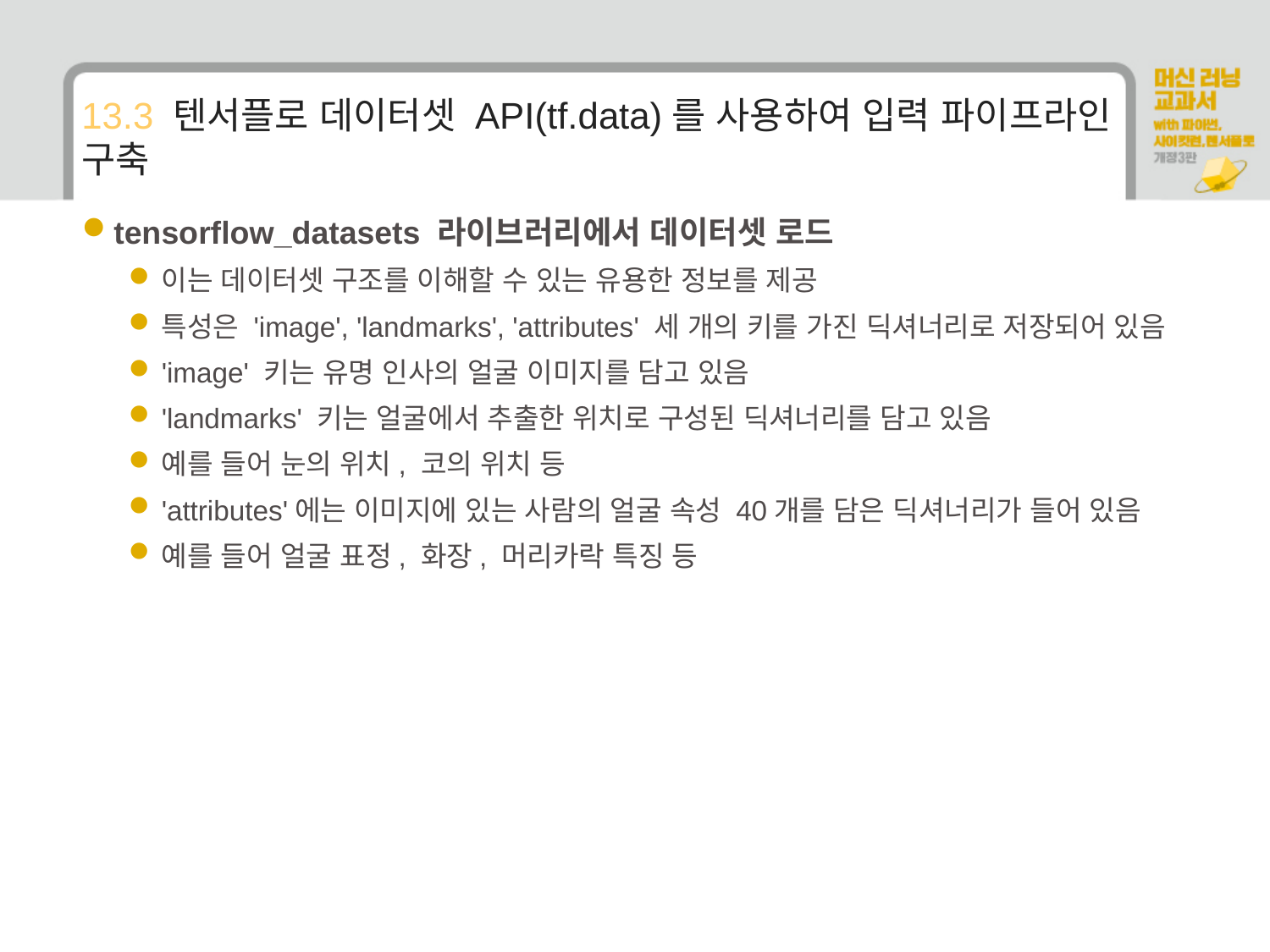

# 13.3 텐서플로 데이터셋 API(tf.data)를 사용하여 입력 파이프라인 구축
tensorflow_datasets 라이브러리에서 데이터셋 로드
이는 데이터셋 구조를 이해할 수 있는 유용한 정보를 제공
특성은 'image', 'landmarks', 'attributes' 세 개의 키를 가진 딕셔너리로 저장되어 있음
'image' 키는 유명 인사의 얼굴 이미지를 담고 있음
'landmarks' 키는 얼굴에서 추출한 위치로 구성된 딕셔너리를 담고 있음
예를 들어 눈의 위치, 코의 위치 등
'attributes'에는 이미지에 있는 사람의 얼굴 속성 40개를 담은 딕셔너리가 들어 있음
예를 들어 얼굴 표정, 화장, 머리카락 특징 등